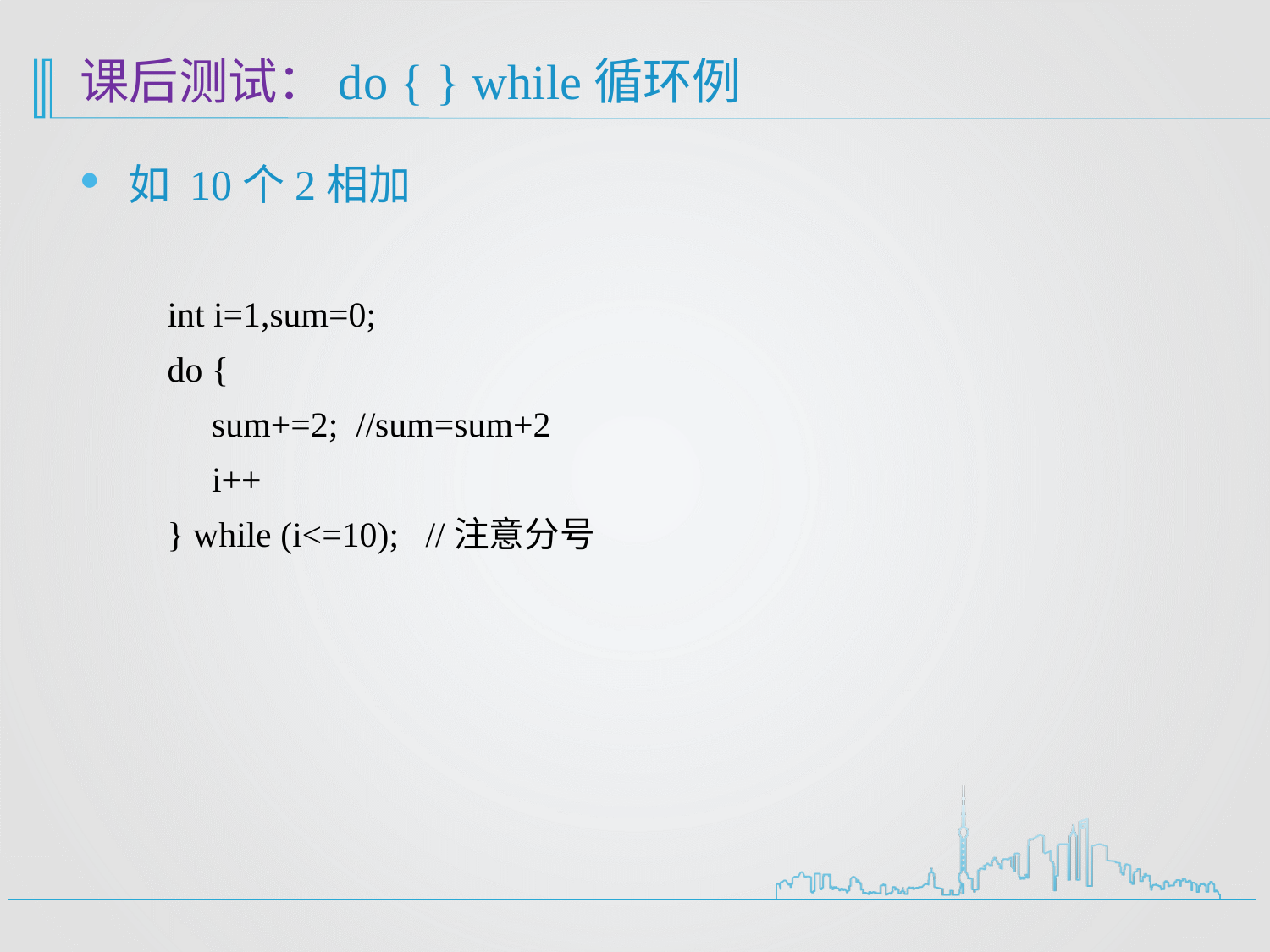

# 课后测试：do { } while循环例
如 10个2相加

int i=1,sum=0;
do {
     sum+=2;  //sum=sum+2
     i++
} while (i<=10);   //注意分号